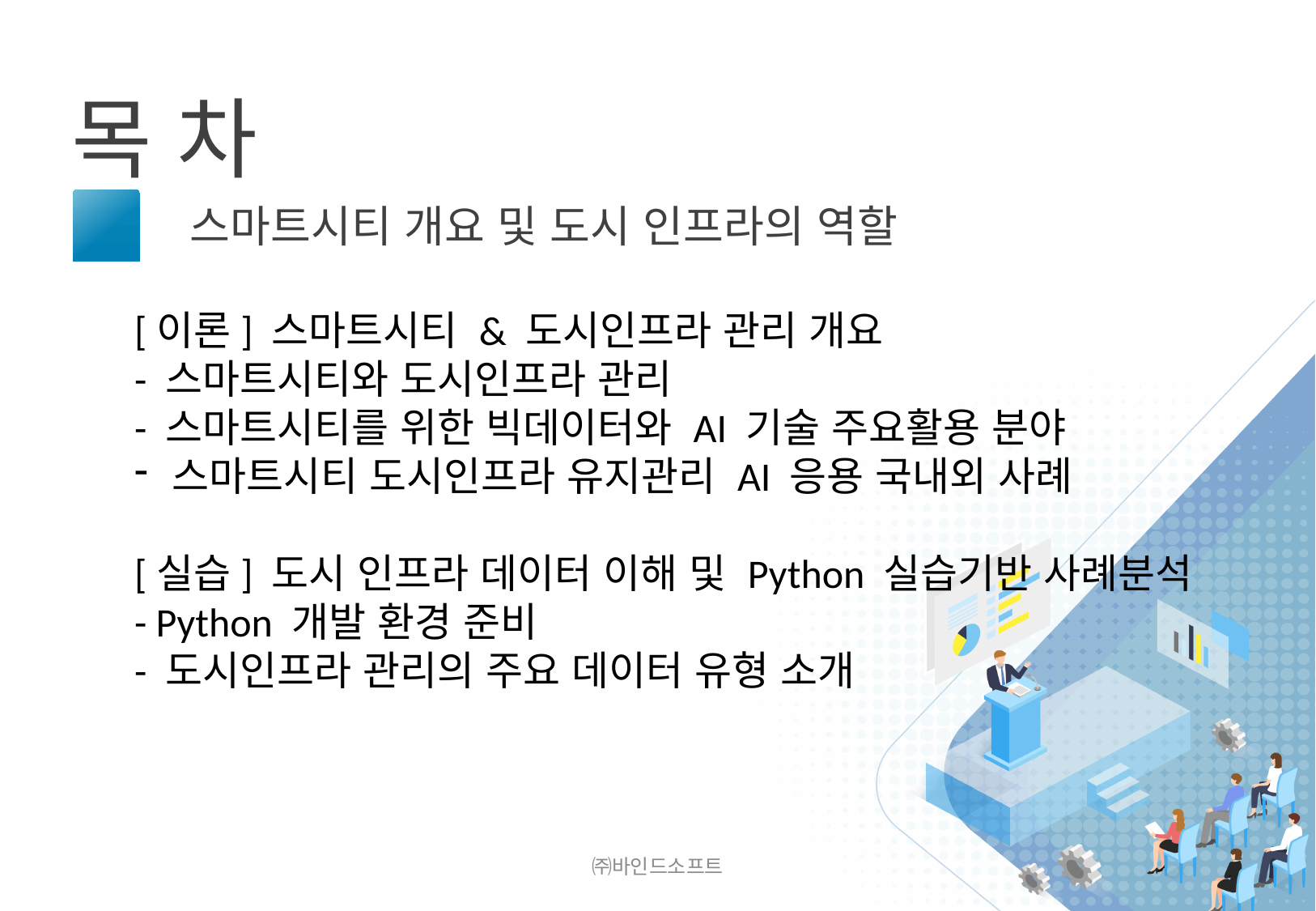

1
스마트시티 개요 및 도시 인프라의 역할
[이론] 스마트시티 & 도시인프라 관리 개요
- 스마트시티와 도시인프라 관리
- 스마트시티를 위한 빅데이터와 AI 기술 주요활용 분야
스마트시티 도시인프라 유지관리 AI 응용 국내외 사례

[실습] 도시 인프라 데이터 이해 및 Python 실습기반 사례분석
- Python 개발 환경 준비
- 도시인프라 관리의 주요 데이터 유형 소개
㈜바인드소프트